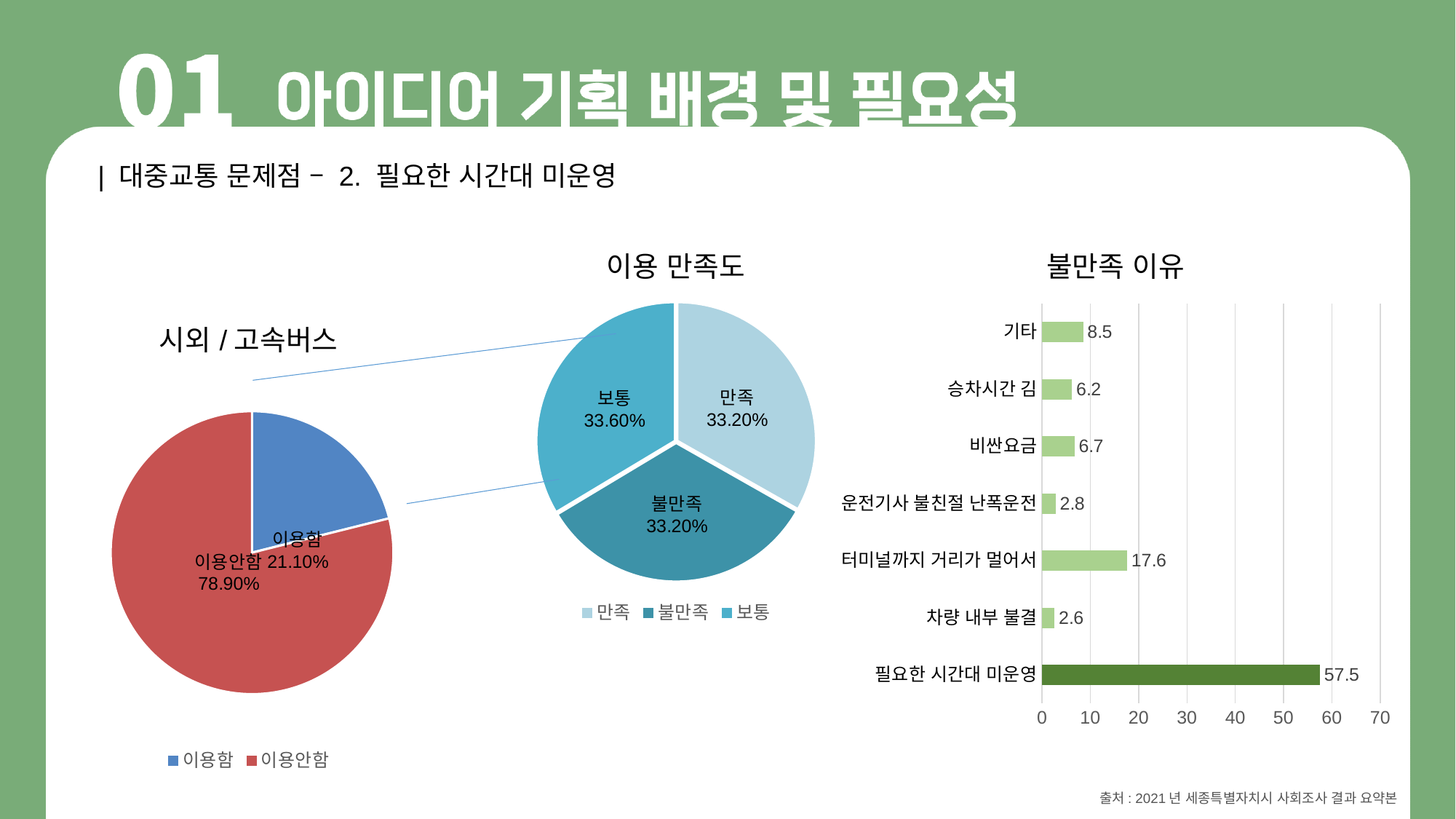

| 대중교통 문제점 – 2. 필요한 시간대 미운영

### Chart: 불만족 이유

| Category | 불만족 이유 |
|---|---|
| 필요한 시간대 미운영 | 57.5 |
| 차량 내부 불결 | 2.6 |
| 터미널까지 거리가 멀어서 | 17.6 |
| 운전기사 불친절 난폭운전 | 2.8 |
| 비싼요금 | 6.7 |
| 승차시간 김 | 6.2 |
| 기타 | 8.5 |

### Chart: 이용 만족도

| Category | 이용 만족도 |
|---|---|
| 만족 | 0.332 |
| 불만족 | 0.332 |
| 보통 | 0.336 |

### Chart: 시외/고속버스

| Category | 시외/고속버스 |
|---|---|
| 이용함 | 0.211 |
| 이용안함 | 0.789 |
9
출처: 2021년 세종특별자치시 사회조사 결과 요약본